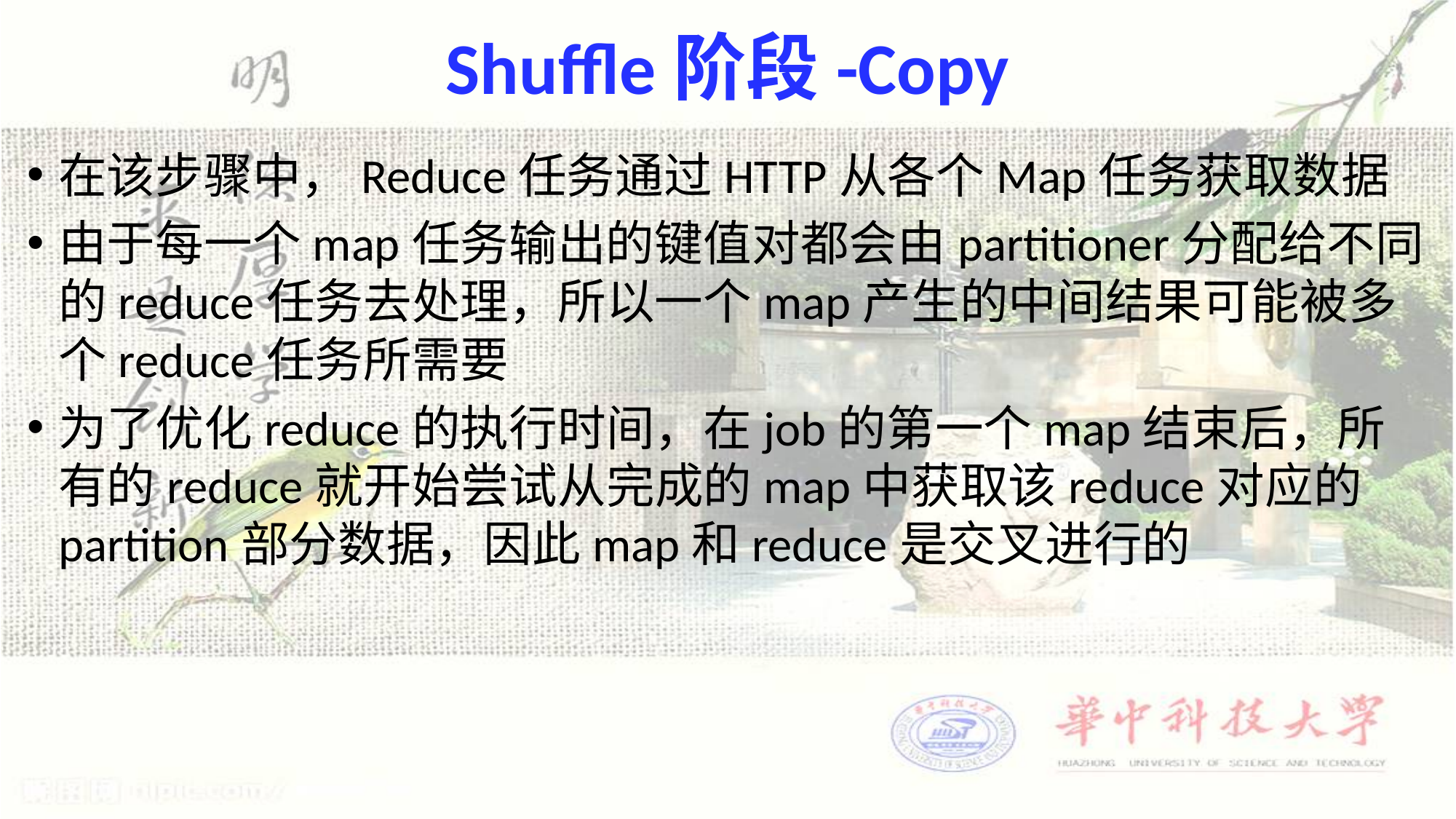

# Shuffle阶段-Copy
在该步骤中，Reduce任务通过HTTP从各个Map任务获取数据
由于每一个map任务输出的键值对都会由partitioner分配给不同的reduce任务去处理，所以一个map产生的中间结果可能被多个reduce任务所需要
为了优化reduce的执行时间，在job的第一个map结束后，所有的reduce就开始尝试从完成的map中获取该reduce对应的partition部分数据，因此map和reduce是交叉进行的